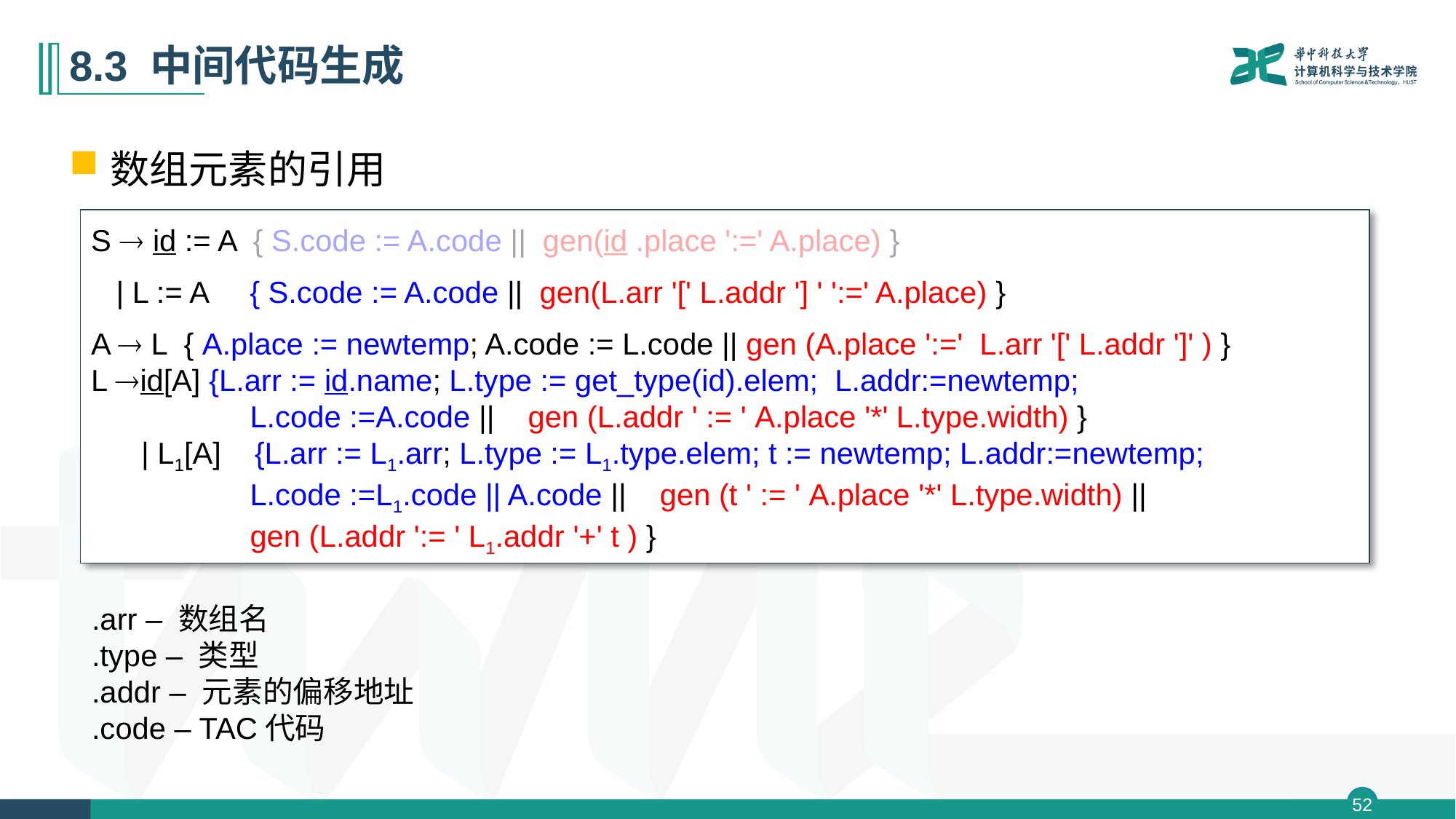

# 8.3 中间代码生成
数组元素的引用
S → id := A  { S.code := A.code ||  gen(id .place ':=' A.place) }
   | L := A     { S.code := A.code ||  gen(L.arr '[' L.addr '] ' ':=' A.place) }
A → L  { A.place := newtemp; A.code := L.code || gen (A.place ':='  L.arr '[' L.addr ']' ) }
L →id[A] {L.arr := id.name; L.type := get_type(id).elem;  L.addr:=newtemp;
                   L.code :=A.code ||    gen (L.addr ' := ' A.place '*' L.type.width) }
      | L1[A]    {L.arr := L1.arr; L.type := L1.type.elem; t := newtemp; L.addr:=newtemp;
                   L.code :=L1.code || A.code ||    gen (t ' := ' A.place '*' L.type.width) ||
                   gen (L.addr ':= ' L1.addr '+' t ) }
.arr – 数组名
.type – 类型
.addr – 元素的偏移地址
.code – TAC代码